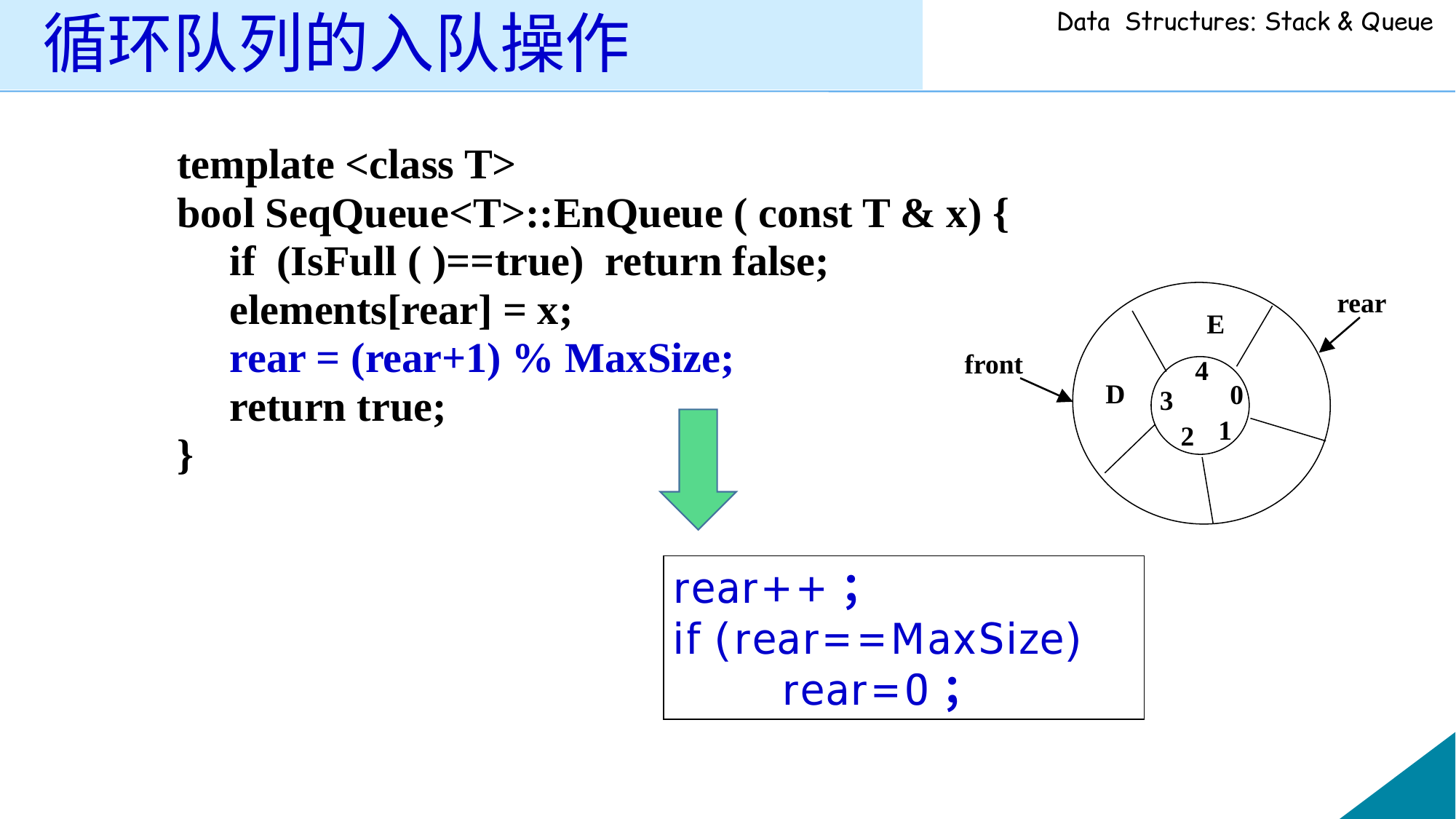

# 循环队列的入队操作
template <class T>
bool SeqQueue<T>::EnQueue ( const T & x) {
     if  (IsFull ( )==true)  return false;
     elements[rear] = x;
     rear = (rear+1) % MaxSize;
     return true;
}
rear

E

front

D
0

4
3
1
2

rear++；
if (rear==MaxSize)
	rear=0；